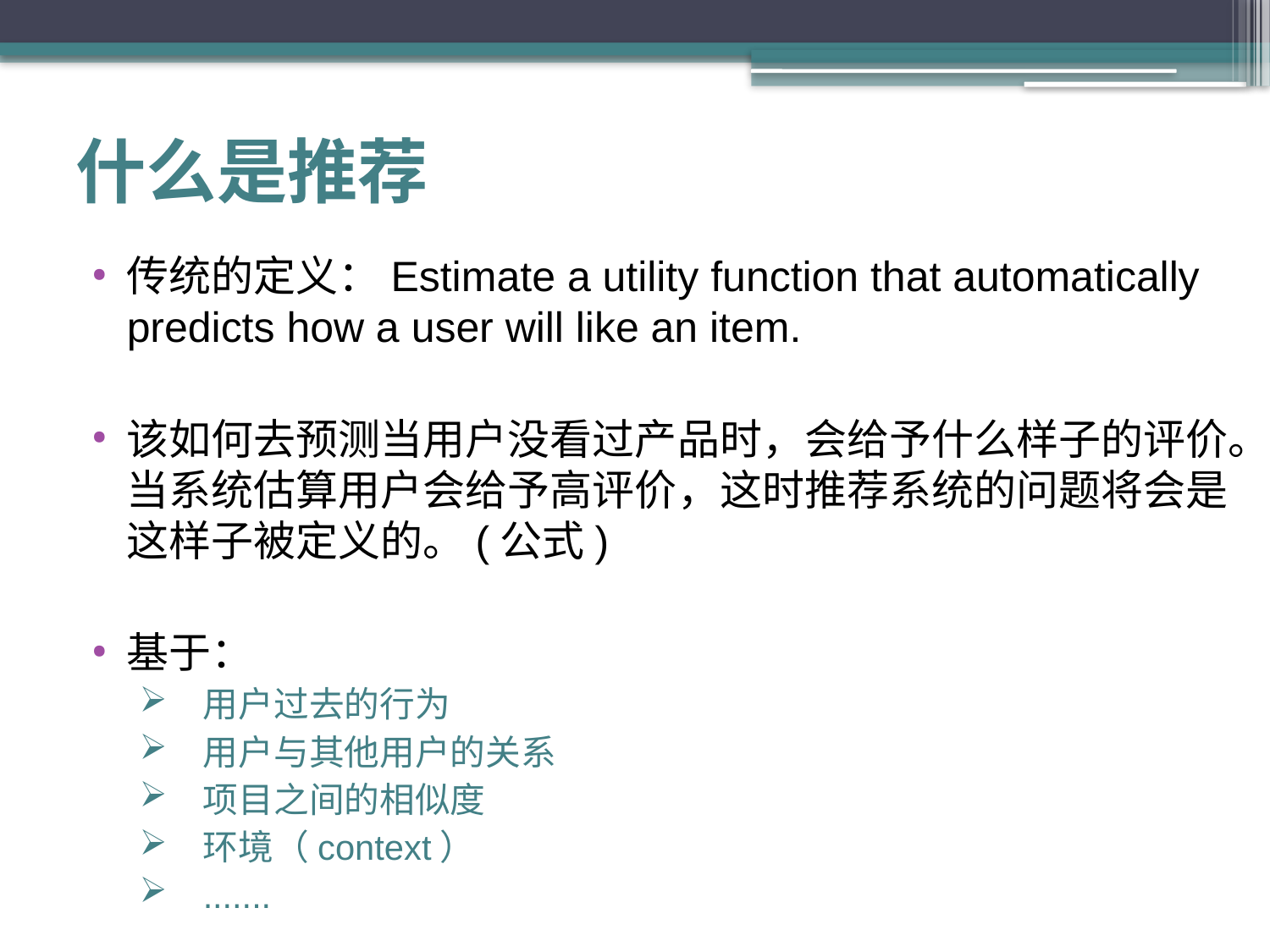

# 什么是推荐
传统的定义：Estimate a utility function that automatically predicts how a user will like an item.

该如何去预测当用户没看过产品时，会给予什么样子的评价。当系统估算用户会给予高评价，这时推荐系统的问题将会是这样子被定义的。(公式)

基于：
用户过去的行为
用户与其他用户的关系
项目之间的相似度
环境（context）
.......